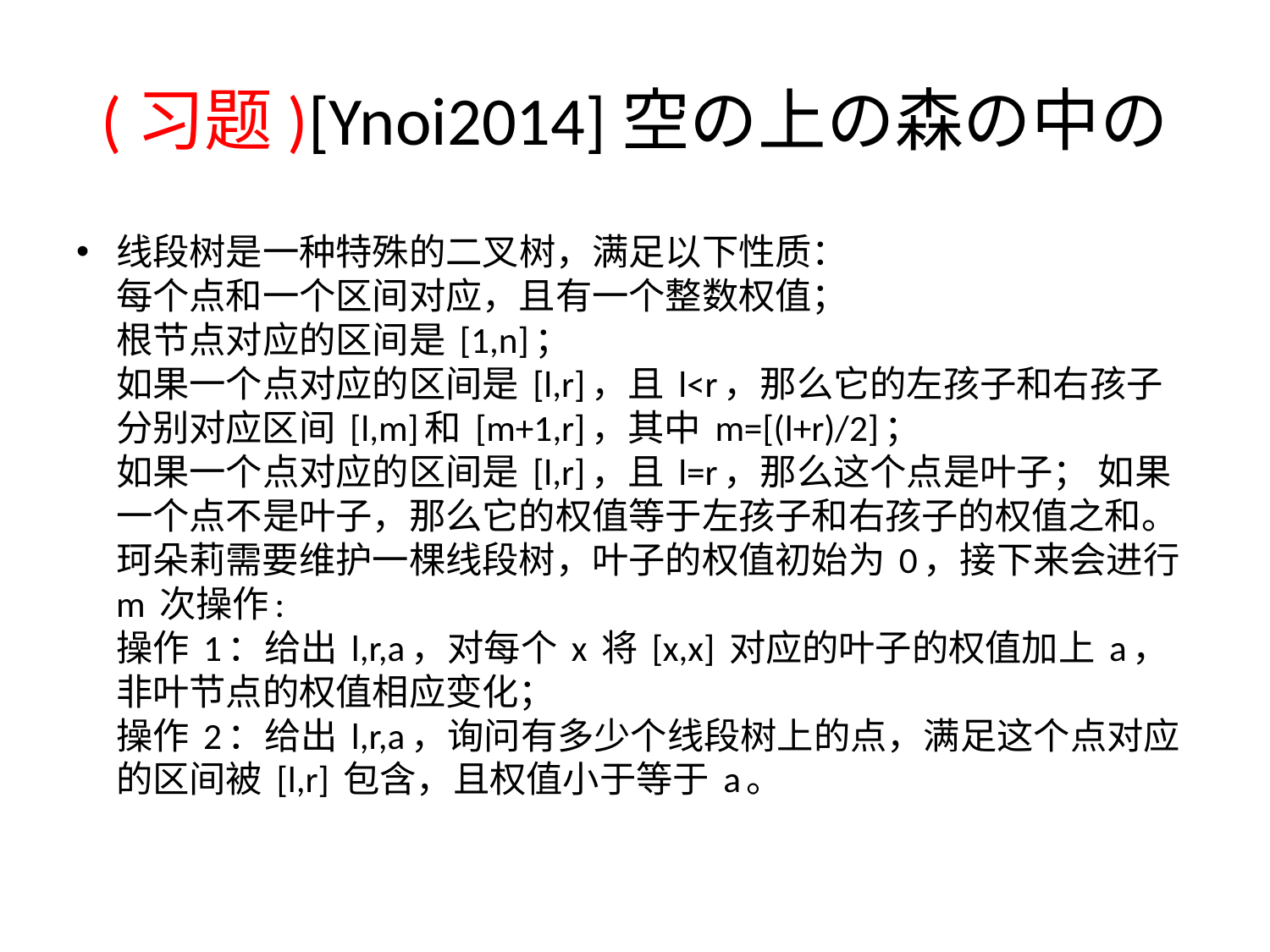

# (习题)[Ynoi2014]空の上の森の中の
线段树是一种特殊的二叉树，满足以下性质：
每个点和一个区间对应，且有一个整数权值；
根节点对应的区间是 [1,n]；
如果一个点对应的区间是 [l,r]，且 l<r，那么它的左孩子和右孩子分别对应区间 [l,m]和 [m+1,r]，其中 m=[(l+r)/2]；
如果一个点对应的区间是 [l,r]，且 l=r，那么这个点是叶子； 如果一个点不是叶子，那么它的权值等于左孩子和右孩子的权值之和。
珂朵莉需要维护一棵线段树，叶子的权值初始为 0，接下来会进行 m 次操作:
操作 1：给出 l,r,a，对每个 x 将 [x,x] 对应的叶子的权值加上 a，非叶节点的权值相应变化；
操作 2：给出 l,r,a，询问有多少个线段树上的点，满足这个点对应的区间被 [l,r] 包含，且权值小于等于 a。